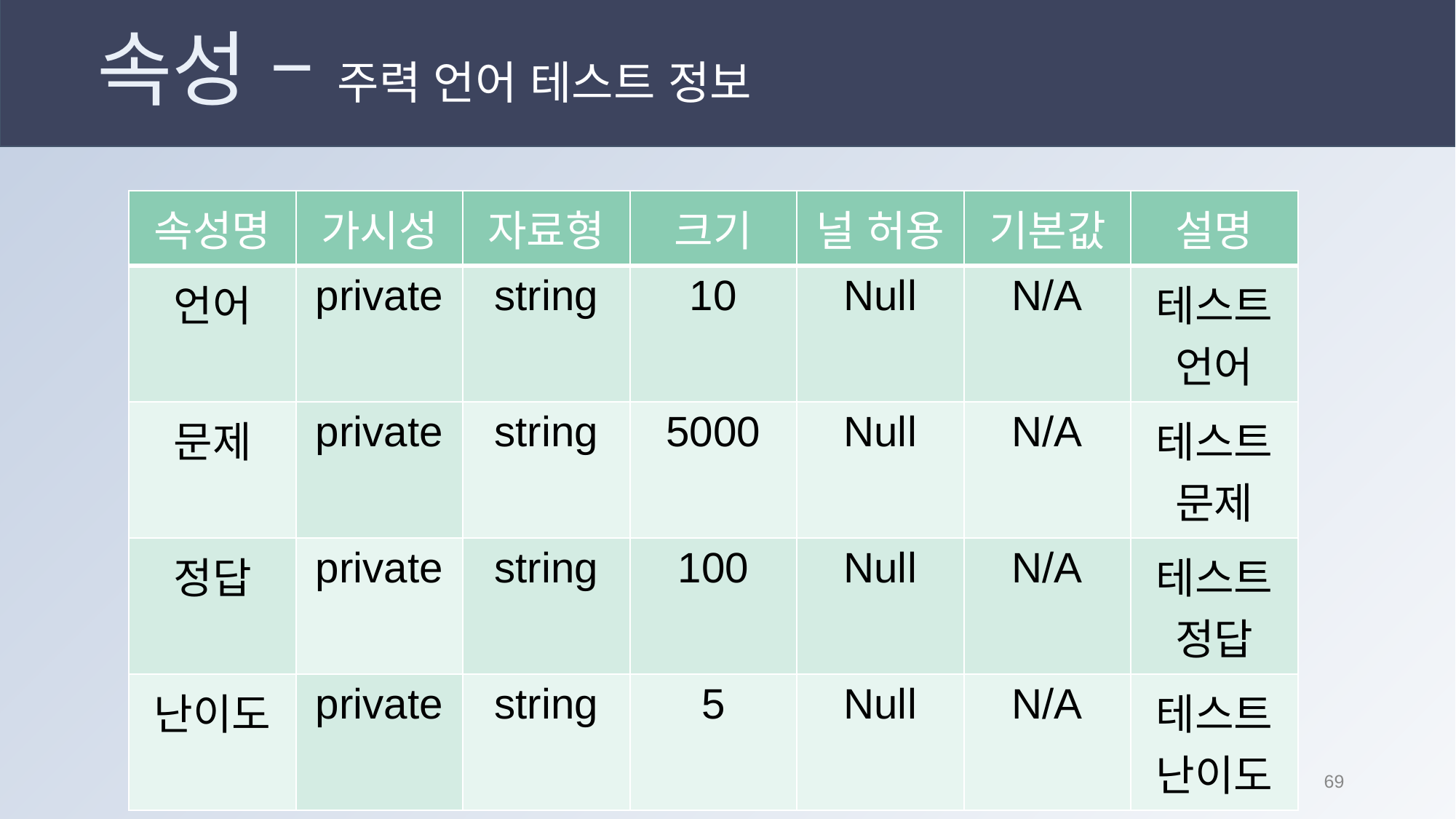

# 속성 – 주력 언어 테스트 정보

| 속성명 | 가시성 | 자료형 | 크기 | 널 허용 | 기본값 | 설명 |
| --- | --- | --- | --- | --- | --- | --- |
| 언어 | private | string | 10 | Null | N/A | 테스트 언어 |
| 문제 | private | string | 5000 | Null | N/A | 테스트 문제 |
| 정답 | private | string | 100 | Null | N/A | 테스트 정답 |
| 난이도 | private | string | 5 | Null | N/A | 테스트 난이도 |
69